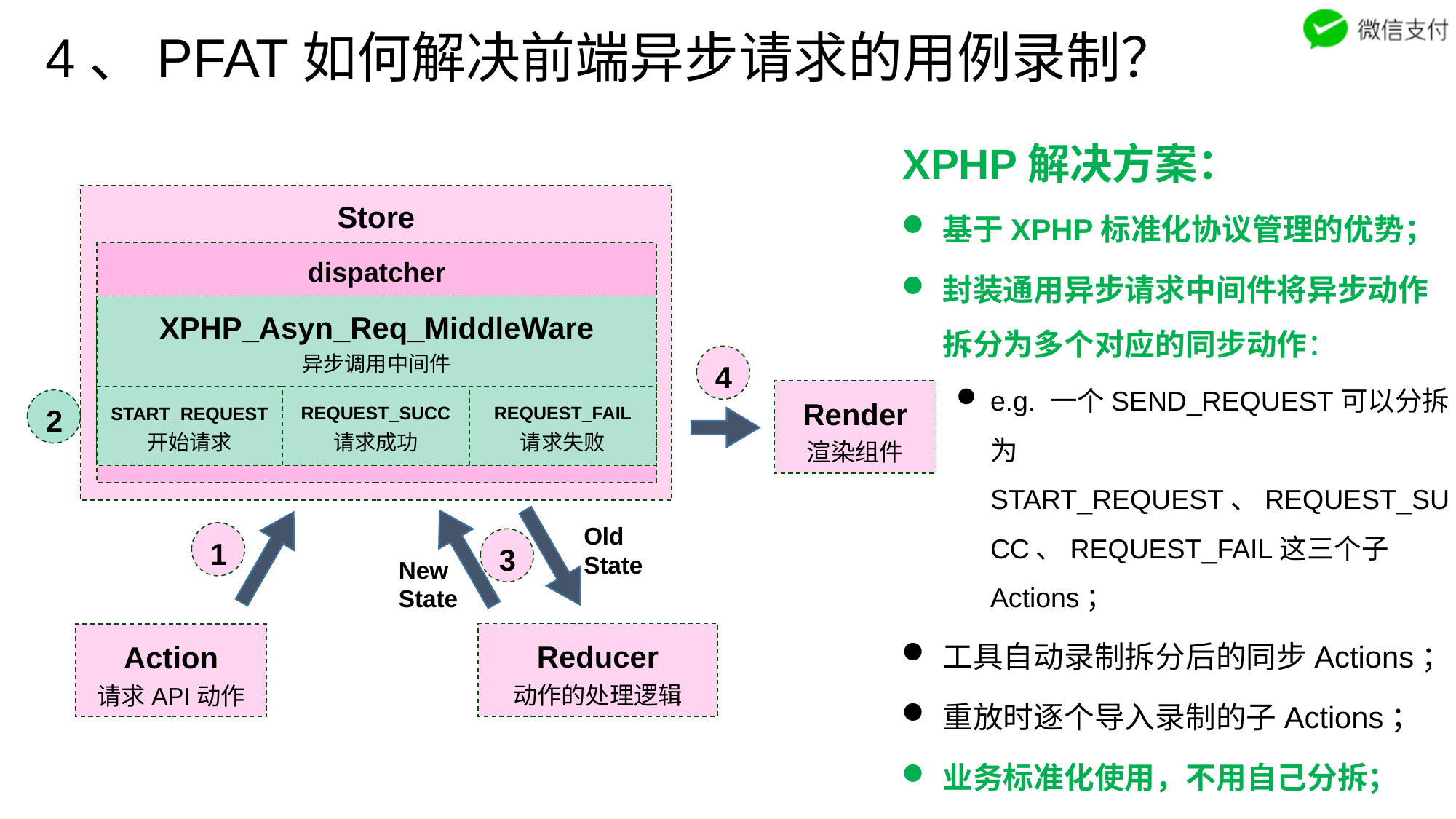

4、PFAT如何解决前端异步请求的用例录制？
XPHP解决方案：
Store
基于XPHP标准化协议管理的优势；
封装通用异步请求中间件将异步动作拆分为多个对应的同步动作：
e.g. 一个SEND_REQUEST可以分拆为START_REQUEST、REQUEST_SUCC、REQUEST_FAIL这三个子Actions；
工具自动录制拆分后的同步Actions；
重放时逐个导入录制的子Actions；
业务标准化使用，不用自己分拆；
dispatcher
XPHP_Asyn_Req_MiddleWare
异步调用中间件
REQUEST_SUCC
请求成功
REQUEST_FAIL
请求失败
START_REQUEST
开始请求
4
Render
渲染组件

2
Old
State
3

New
State
Reducer
动作的处理逻辑
1

Action
请求API动作